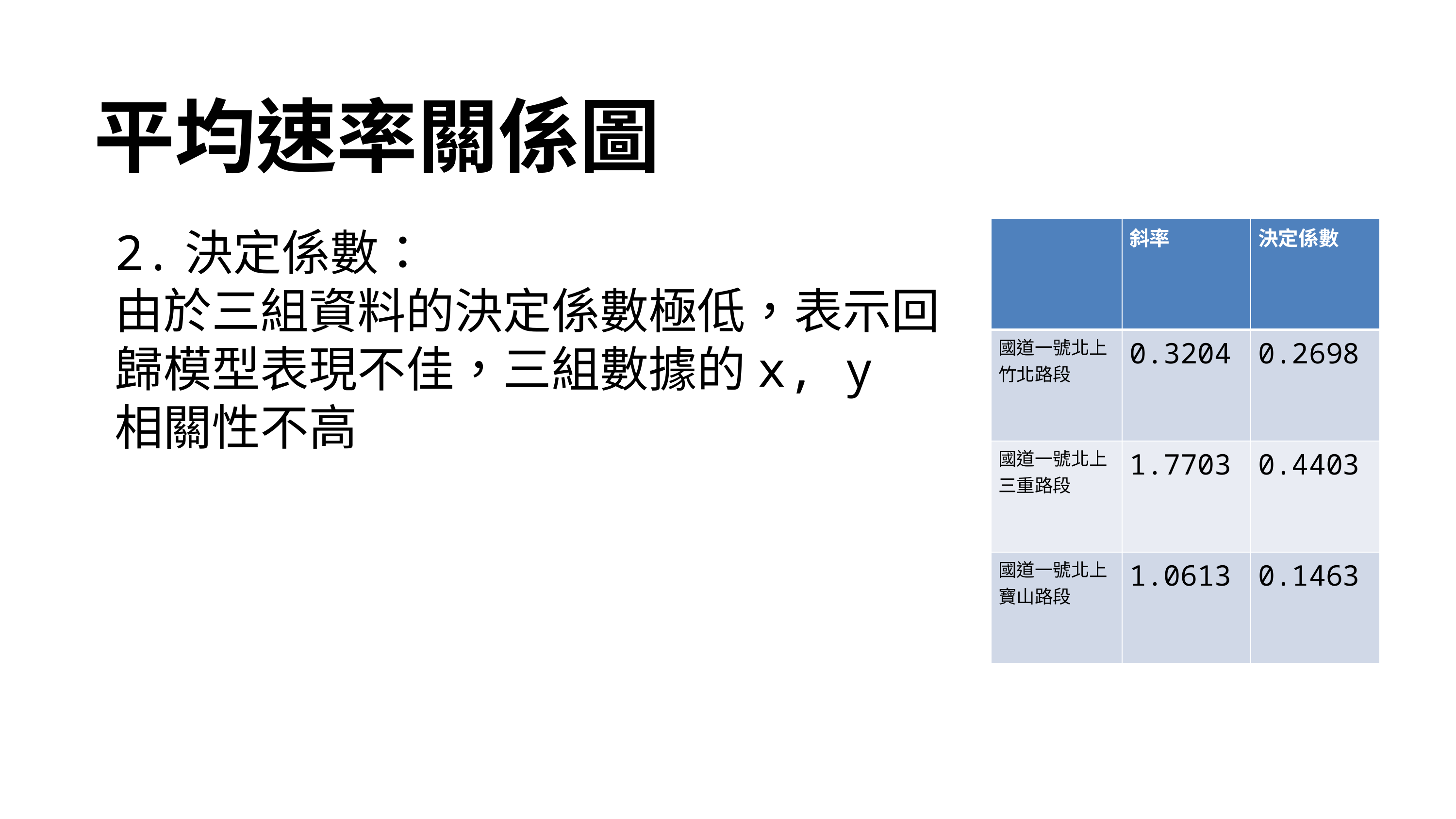

平均速率關係圖
2.決定係數：
由於三組資料的決定係數極低，表示回歸模型表現不佳，三組數據的x, y 相關性不高

|  | 斜率 | 決定係數 |
| --- | --- | --- |
| 國道一號北上竹北路段 | 0.3204 | 0.2698 |
| 國道一號北上三重路段 | 1.7703 | 0.4403 |
| 國道一號北上寶山路段 | 1.0613 | 0.1463 |